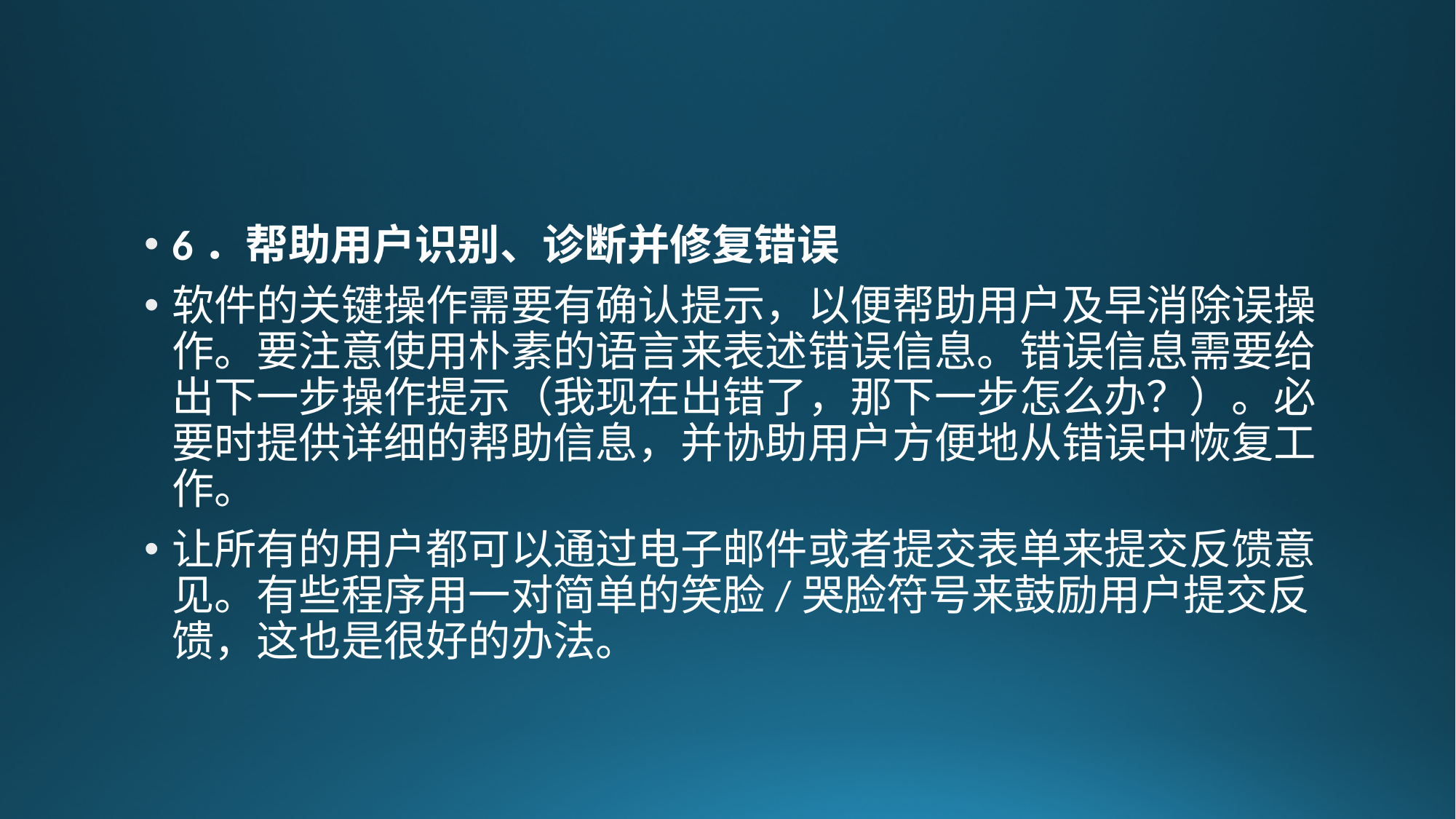

#
6．帮助用户识别、诊断并修复错误
软件的关键操作需要有确认提示，以便帮助用户及早消除误操作。要注意使用朴素的语言来表述错误信息。错误信息需要给出下一步操作提示（我现在出错了，那下一步怎么办？）。必要时提供详细的帮助信息，并协助用户方便地从错误中恢复工作。
让所有的用户都可以通过电子邮件或者提交表单来提交反馈意见。有些程序用一对简单的笑脸/哭脸符号来鼓励用户提交反馈，这也是很好的办法。